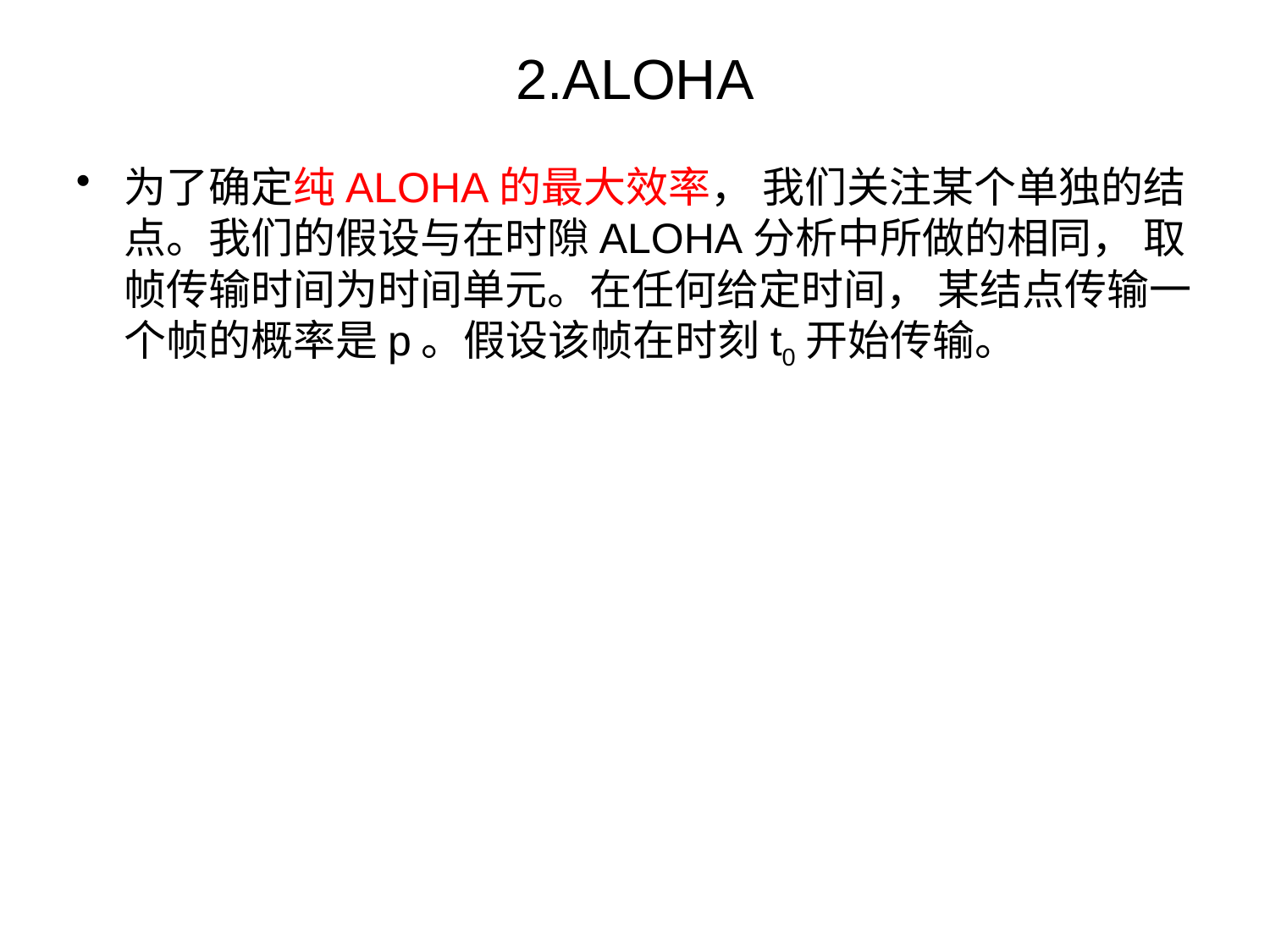

# 2.ALOHA
为了确定纯ALOHA的最大效率， 我们关注某个单独的结点。我们的假设与在时隙ALOHA分析中所做的相同， 取帧传输时间为时间单元。在任何给定时间， 某结点传输一个帧的概率是p。假设该帧在时刻t0开始传输。